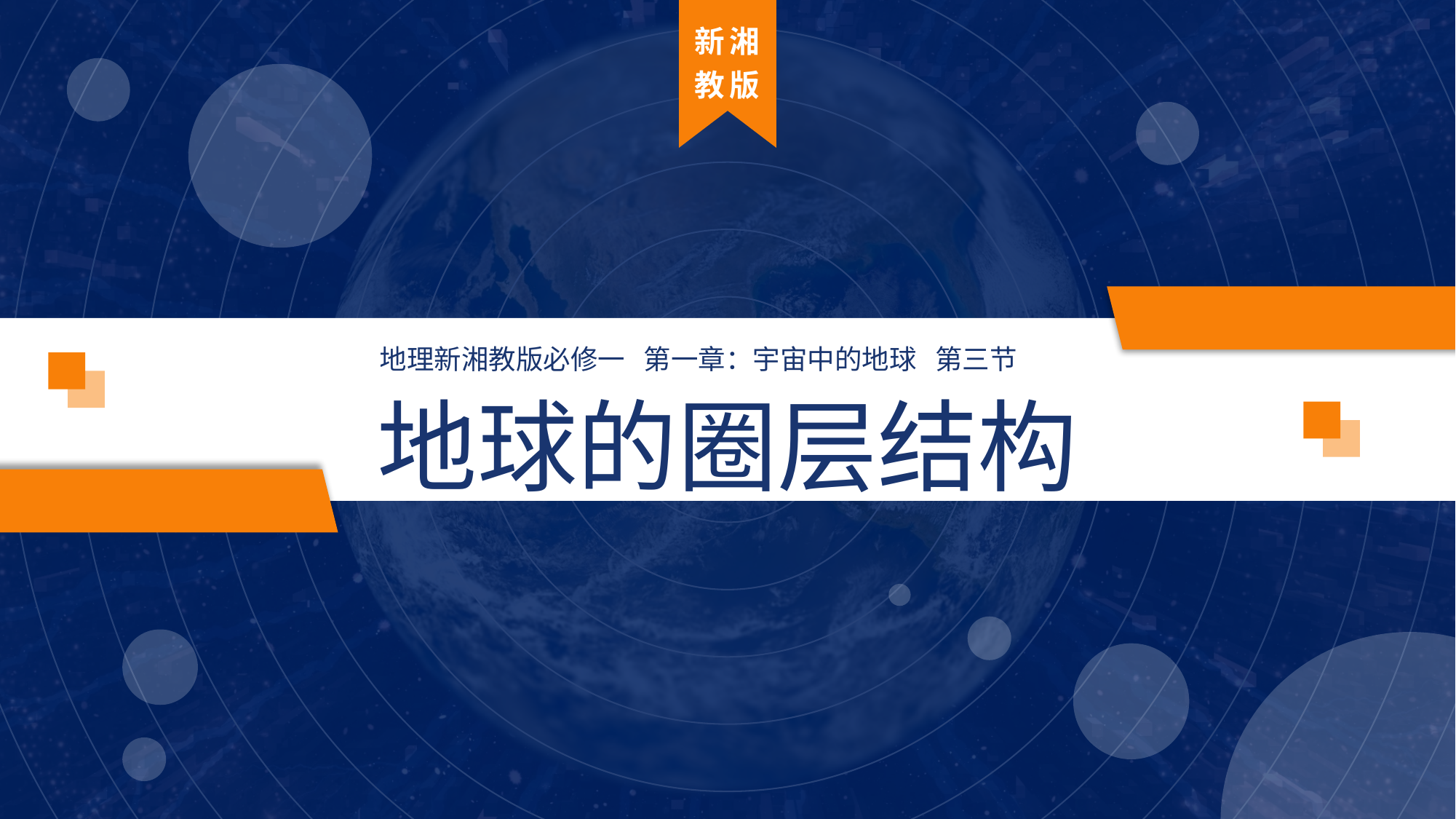

新湘
教版

地理新湘教版必修一   第一章：宇宙中的地球   第三节

地球的圈层结构